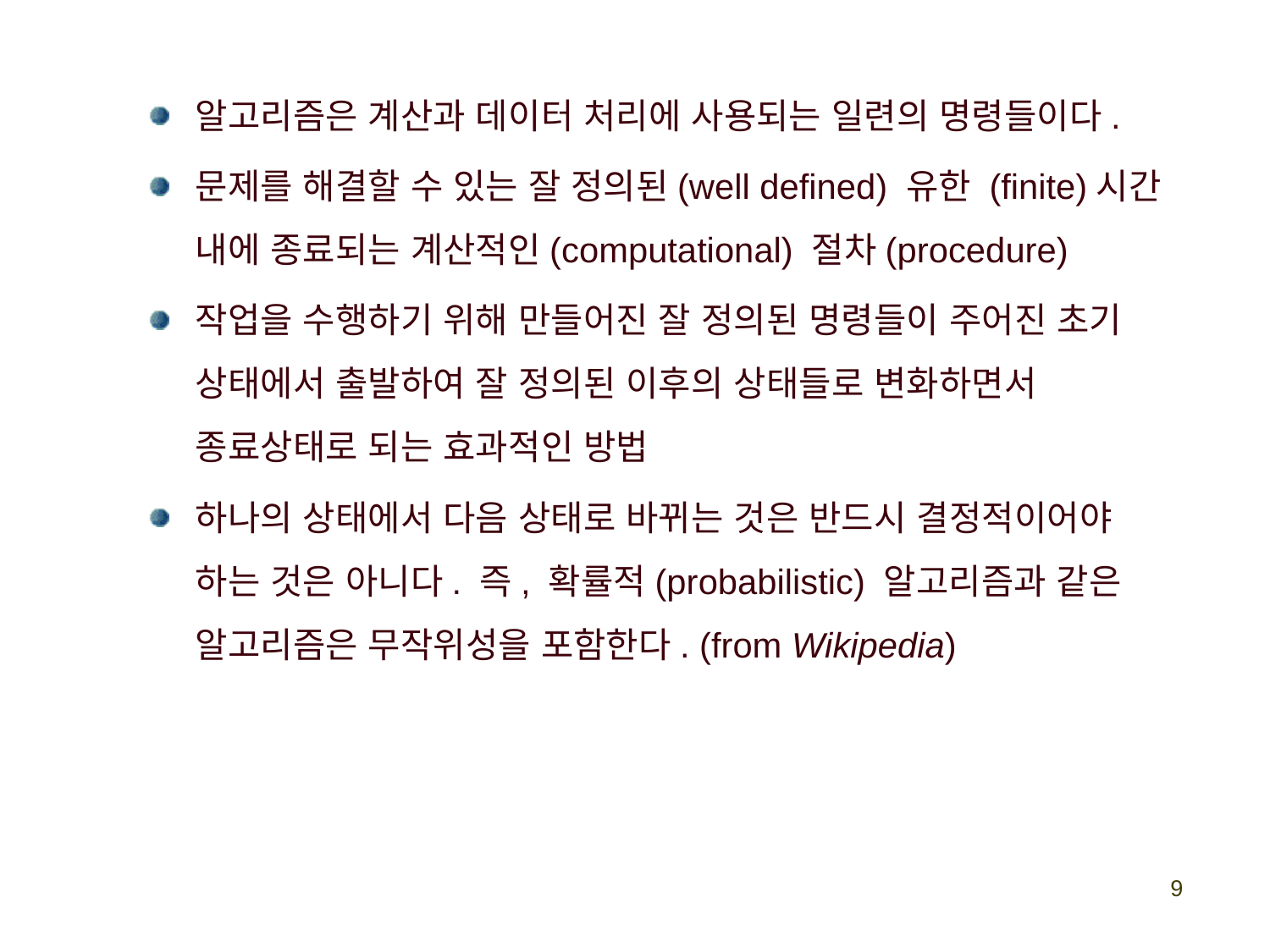

알고리즘은 계산과 데이터 처리에 사용되는 일련의 명령들이다.
문제를 해결할 수 있는 잘 정의된(well defined) 유한 (finite)시간 내에 종료되는 계산적인(computational) 절차(procedure)
작업을 수행하기 위해 만들어진 잘 정의된 명령들이 주어진 초기 상태에서 출발하여 잘 정의된 이후의 상태들로 변화하면서 종료상태로 되는 효과적인 방법
하나의 상태에서 다음 상태로 바뀌는 것은 반드시 결정적이어야 하는 것은 아니다. 즉, 확률적(probabilistic) 알고리즘과 같은 알고리즘은 무작위성을 포함한다. (from Wikipedia)
9